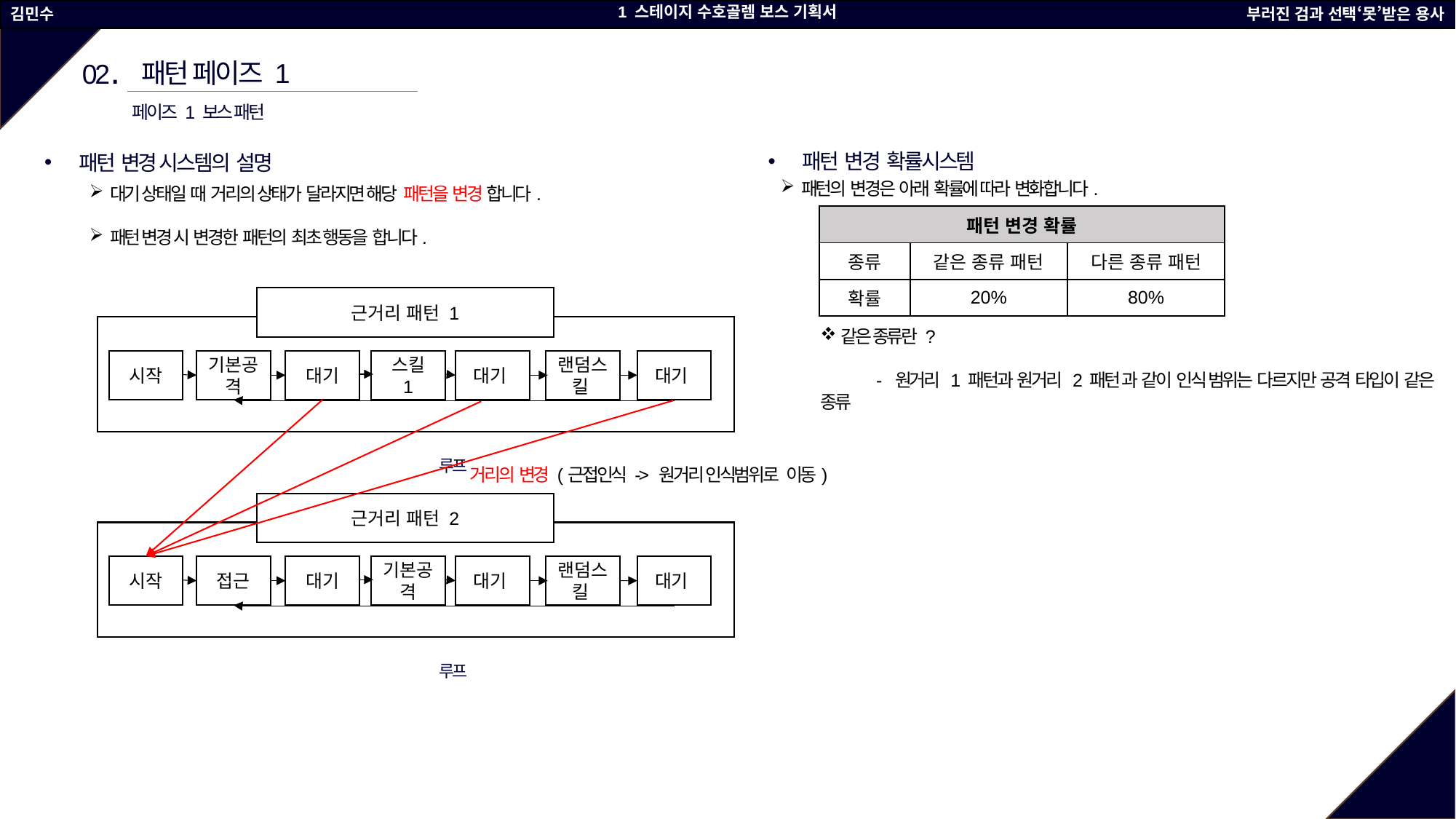

1 스테이지 수호골렘 보스 기획서
김민수
부러진 검과 선택‘못’받은 용사
(기획서 제목)
(이름)
(게임 제목)
02.
패턴 페이즈 1
페이즈 1 보스 패턴

패턴  변경  확률시스템
패턴  변경 시스템의  설명
패턴의  변경은  아래  확률에 따라  변화합니다.
대기 상태일  때  거리의 상태가  달라지면 해당  패턴을  변경 합니다.

패턴 변경 시  변경한  패턴의  최초 행동을  합니다.
| 패턴 변경 확률 |  |  |
| --- | --- | --- |
| 종류 | 같은 종류 패턴 | 다른 종류 패턴 |
| 확률 | 20% | 80% |
근거리 패턴 1

시작
기본공격
대기
스킬 1
대기
랜덤스킬
대기
루프
거리의  변경 (근접인식 ->  원거리 인식범위로   이동)
근거리 패턴 2

시작
접근
대기
기본공격
대기
랜덤스킬
대기
루프
같은 종류란 ?

                   -   원거리  1 패턴과  원거리  2 패턴 과  같이  인식 범위는  다르지만  공격  타입이  같은 종류